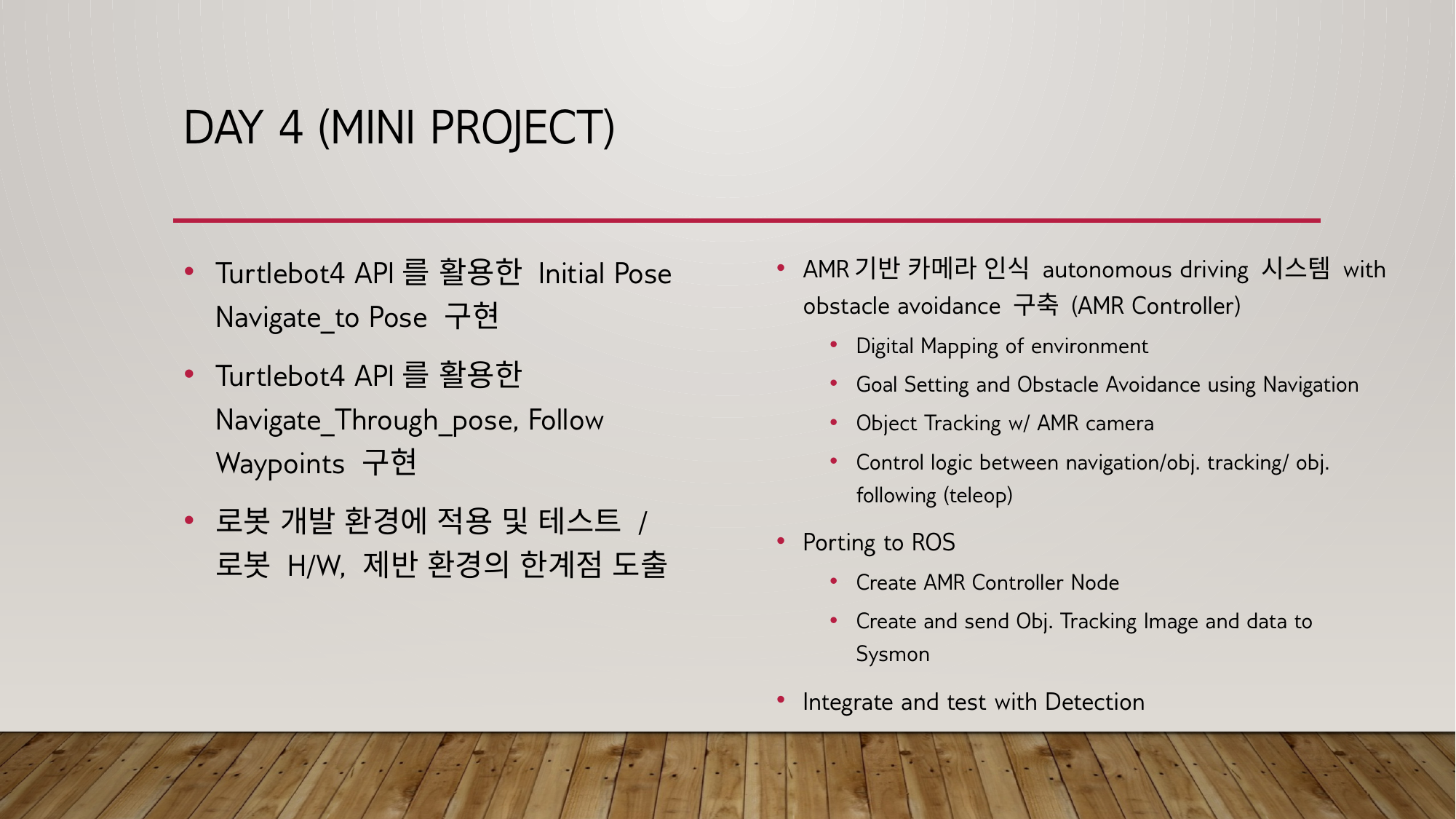

# Day 4 (Mini project)
Turtlebot4 API를 활용한 Initial Pose Navigate_to Pose 구현
Turtlebot4 API를 활용한 Navigate_Through_pose, Follow Waypoints 구현
로봇 개발 환경에 적용 및 테스트 / 로봇 H/W, 제반 환경의 한계점 도출

AMR기반 카메라 인식 autonomous driving 시스템 with obstacle avoidance 구축 (AMR Controller)
Digital Mapping of environment
Goal Setting and Obstacle Avoidance using Navigation
Object Tracking w/ AMR camera
Control logic between navigation/obj. tracking/ obj. following (teleop)
Porting to ROS
Create AMR Controller Node
Create and send Obj. Tracking Image and data to Sysmon
Integrate and test with Detection